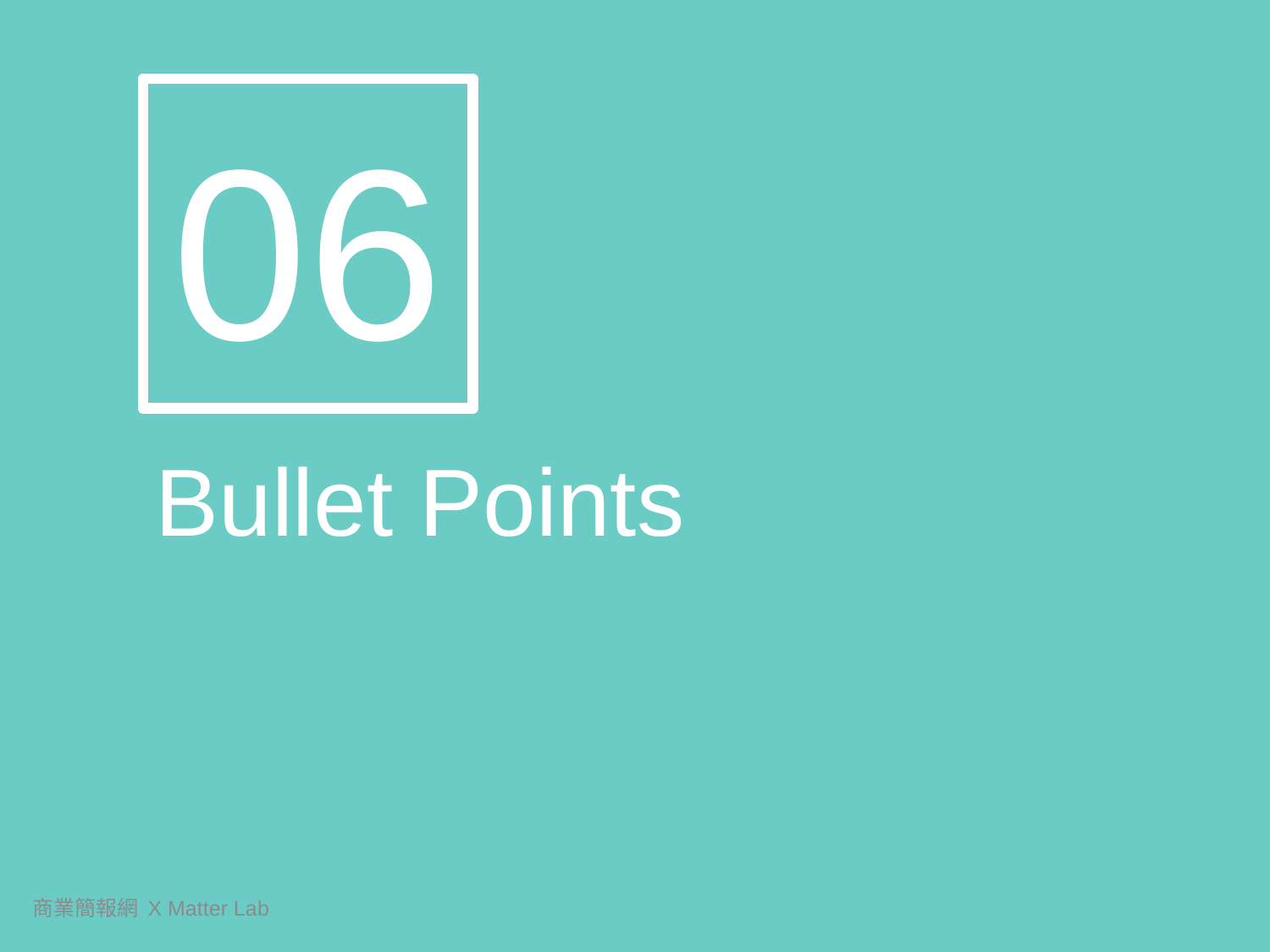

06
Bullet Points
商業簡報網 X Matter Lab
139